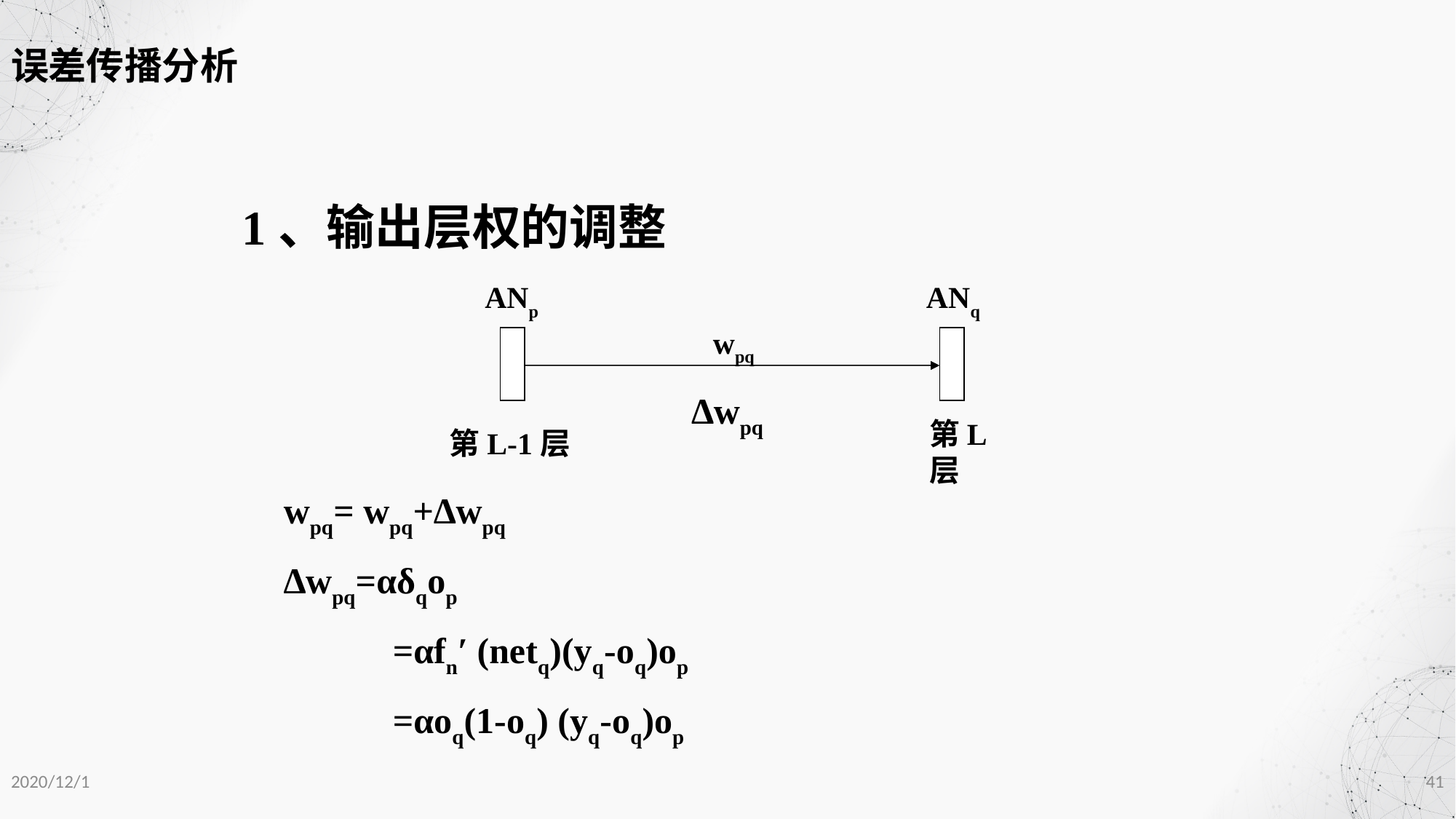

误差传播分析
1、输出层权的调整
ANp
ANq
wpq

第L层
第L-1层
∆wpq
wpq= wpq+∆wpq
∆wpq=αδqop
	=αfn′ (netq)(yq-oq)op
	=αoq(1-oq) (yq-oq)op
2020/12/1
41